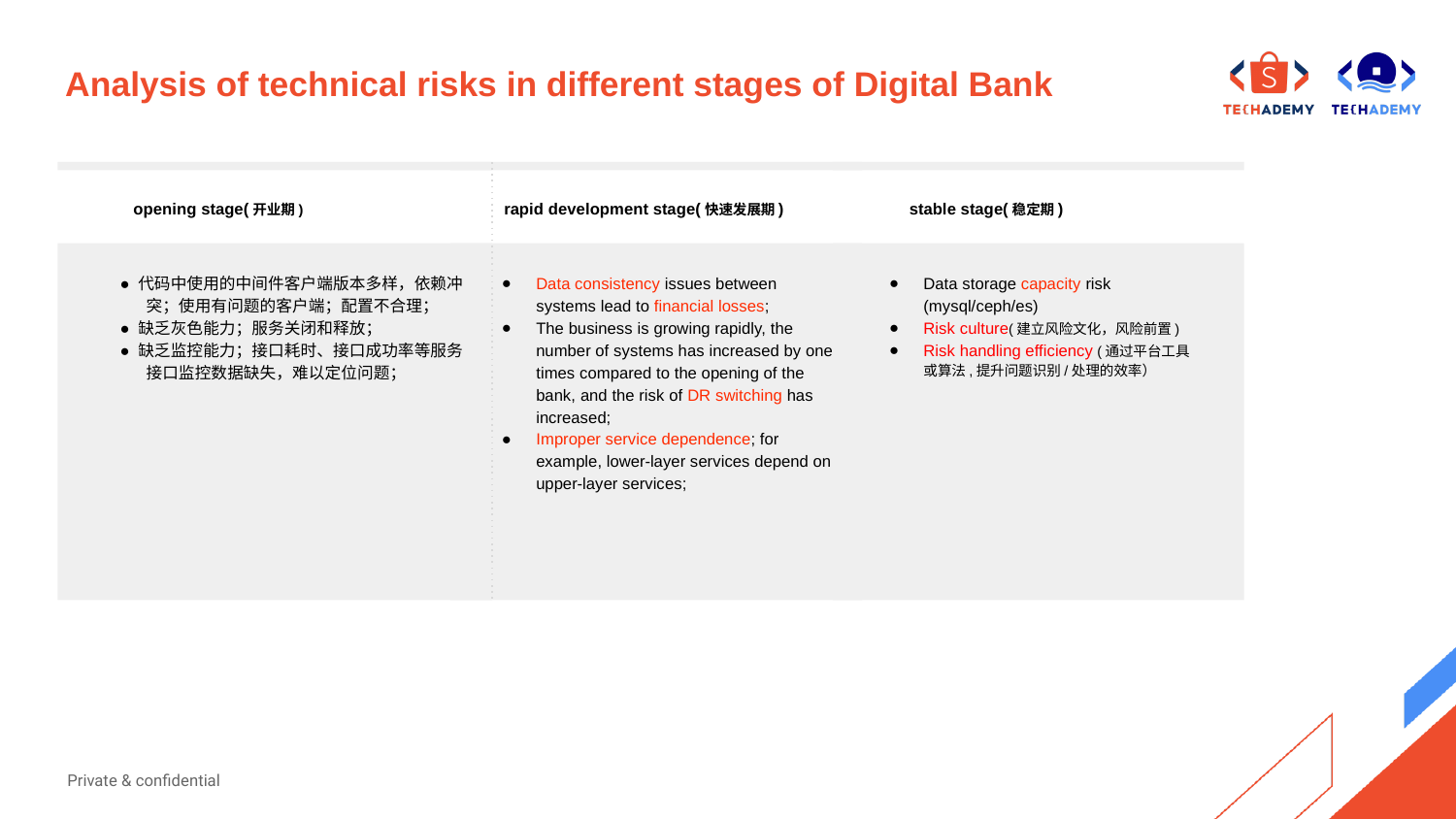

# Analysis of technical risks in different stages of Digital Bank

opening stage(开业期)

rapid development stage(快速发展期)
Data consistency issues between systems lead to financial losses;
The business is growing rapidly, the number of systems has increased by one times compared to the opening of the bank, and the risk of DR switching has increased;
Improper service dependence; for example, lower-layer services depend on upper-layer services;

     stable stage(稳定期)
Data storage capacity risk (mysql/ceph/es)
Risk culture(建立风险文化，风险前置)
Risk handling efficiency (通过平台工具或算法,提升问题识别/处理的效率）
● 代码中使用的中间件客户端版本多样，依赖冲突；使用有问题的客户端；配置不合理；
● 缺乏灰色能力；服务关闭和释放；
● 缺乏监控能力；接口耗时、接口成功率等服务接口监控数据缺失，难以定位问题；